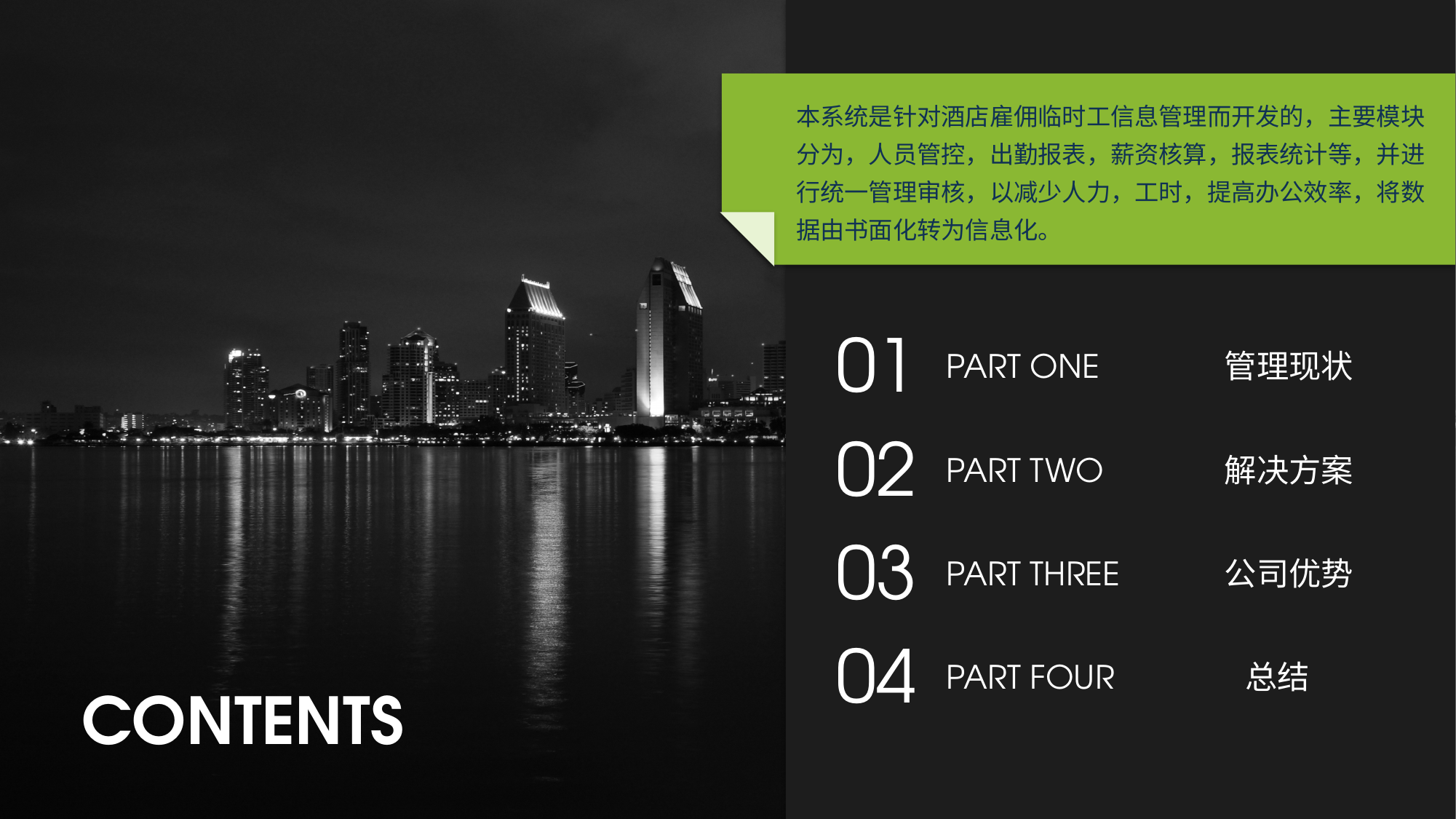

本系统是针对酒店雇佣临时工信息管理而开发的，主要模块分为，人员管控，出勤报表，薪资核算，报表统计等，并进行统一管理审核，以减少人力，工时，提高办公效率，将数据由书面化转为信息化。
01
PART ONE
管理现状
02
PART TWO
解决方案
03
公司优势
PART THREE
04
PART FOUR
  总结
CONTENTS